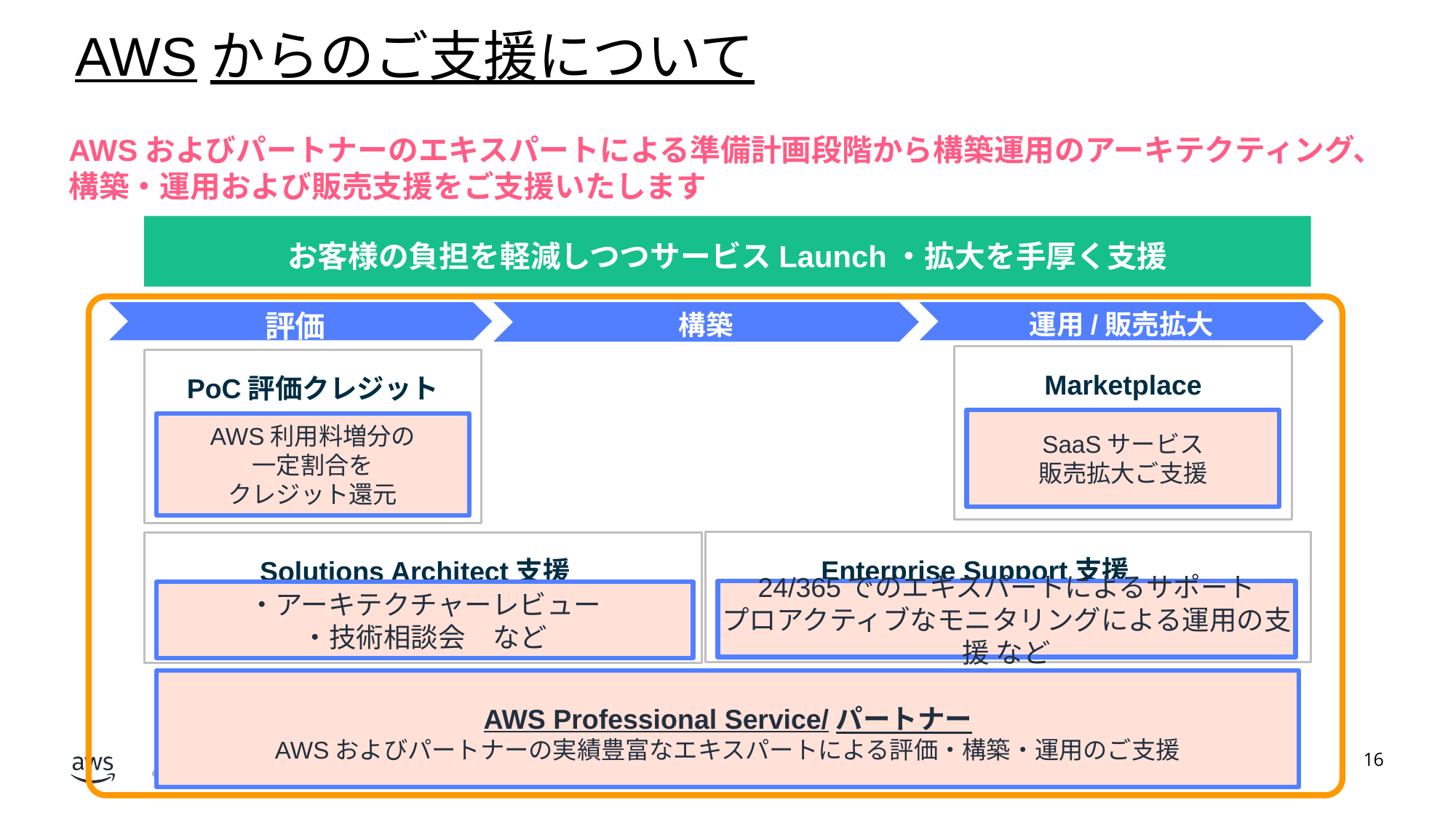

AWSからのご支援について
AWSおよびパートナーのエキスパートによる準備計画段階から構築運用のアーキテクティング、
構築・運用および販売支援をご支援いたします
お客様の負担を軽減しつつサービスLaunch・拡大を手厚く支援

構築
運用/販売拡大
評価
Marketplace
PoC評価クレジット
SaaSサービス
販売拡大ご支援
AWS利用料増分の
一定割合を
クレジット還元
　　　　Enterprise Support支援
　　　　Solutions Architect支援
24/365でのエキスパートによるサポート
プロアクティブなモニタリングによる運用の支援 など
・アーキテクチャーレビュー
・技術相談会　など
AWS Professional Service/パートナー
AWSおよびパートナーの実績豊富なエキスパートによる評価・構築・運用のご支援
16